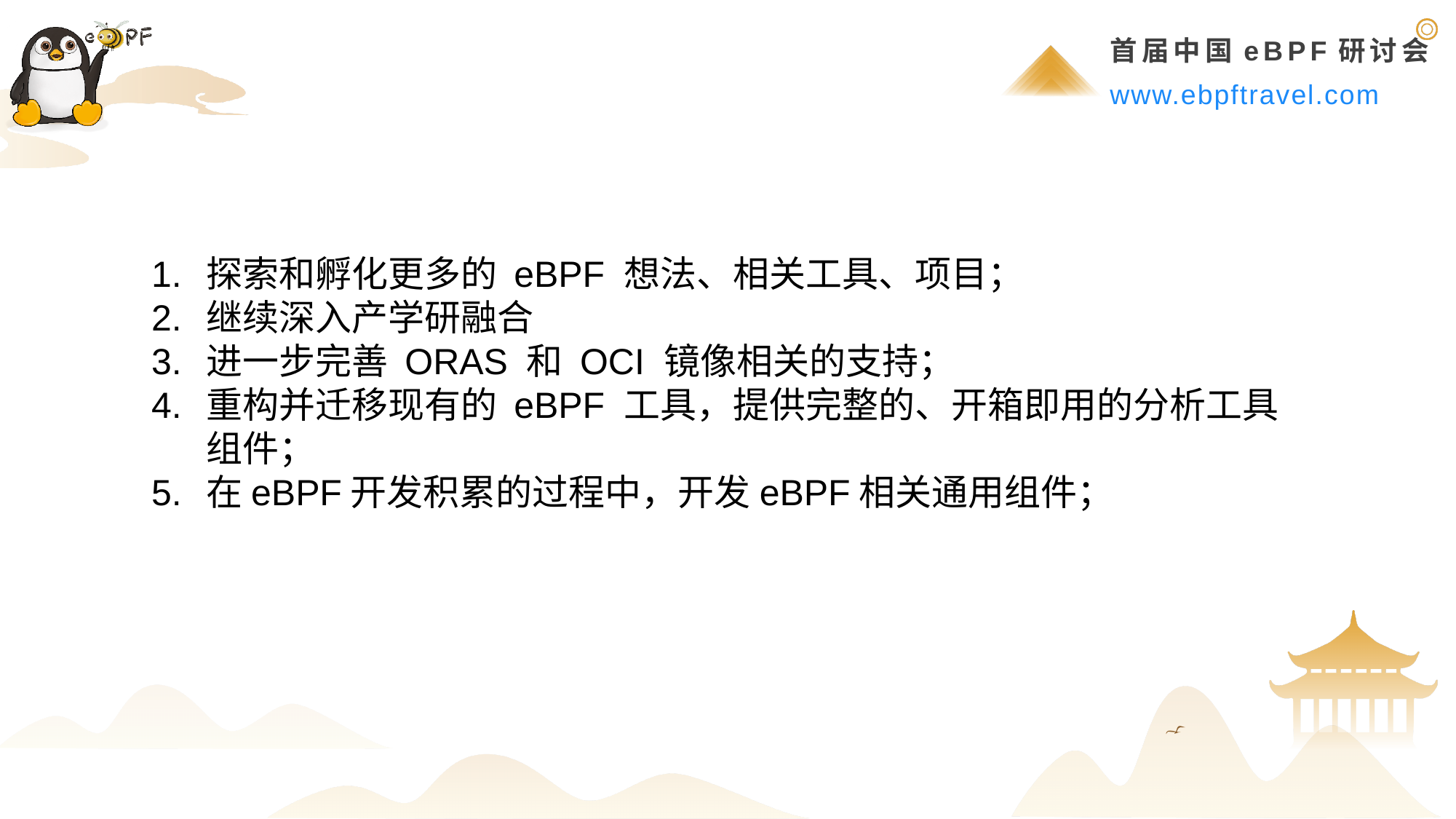

探索和孵化更多的 eBPF 想法、相关工具、项目；
继续深入产学研融合
进一步完善 ORAS 和 OCI 镜像相关的支持；
重构并迁移现有的 eBPF 工具，提供完整的、开箱即用的分析工具组件；
在eBPF开发积累的过程中，开发eBPF相关通用组件；